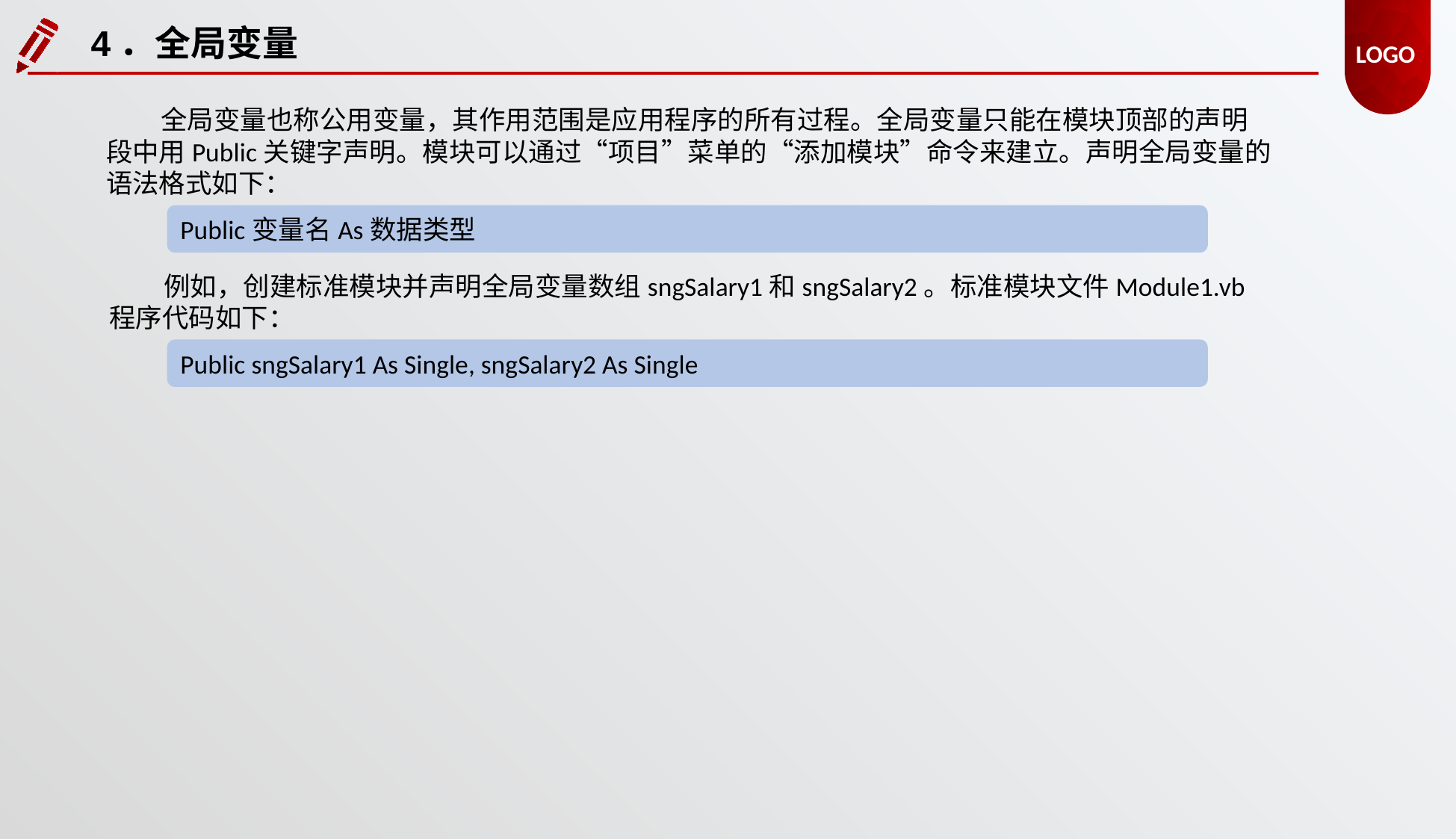

4．全局变量
全局变量也称公用变量，其作用范围是应用程序的所有过程。全局变量只能在模块顶部的声明段中用Public关键字声明。模块可以通过“项目”菜单的“添加模块”命令来建立。声明全局变量的语法格式如下：
Public变量名As数据类型
例如，创建标准模块并声明全局变量数组sngSalary1和sngSalary2。标准模块文件Module1.vb程序代码如下：
Public sngSalary1 As Single, sngSalary2 As Single